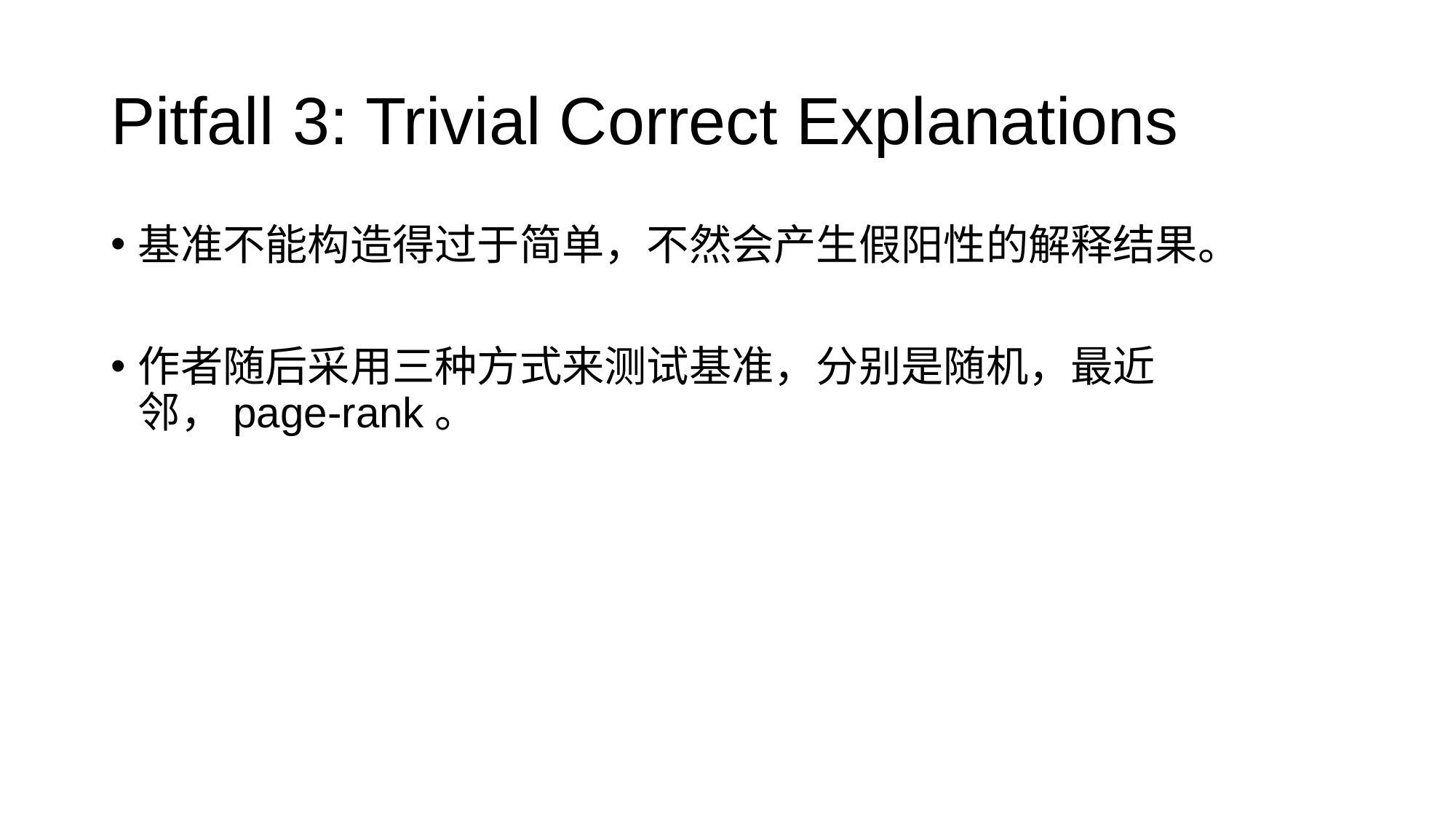

# Pitfall 3: Trivial Correct Explanations
基准不能构造得过于简单，不然会产生假阳性的解释结果。

作者随后采用三种方式来测试基准，分别是随机，最近邻，page-rank。